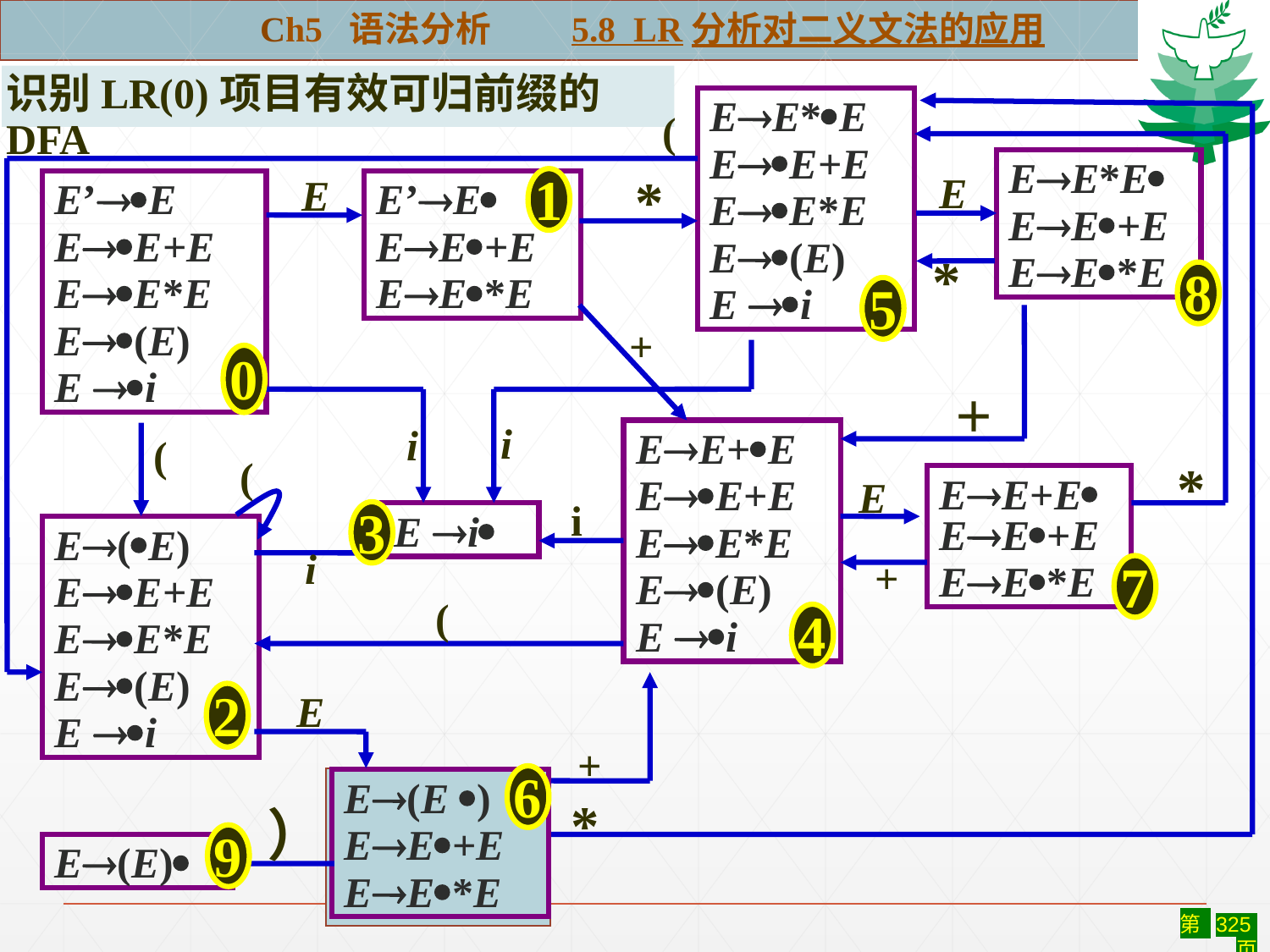

Ch5  语法分析         5.8  LR分析对二义文法的应用
识别LR(0)项目有效可归前缀的DFA

E→E*•E
E→•E+E
E→•E*E
E→•(E)
E →•i

(

E→E*E•
E→E•+E
E→E•*E

E
E
*
1
E’→•E
E→•E+E
E→•E*E
E→•(E)
E →•i
E’→E•
E→E•+E
E→E•*E

*

8
5

+

0

＋
i
i
E→E+•E
E→•E+E
E→•E*E
E→•(E)
E →•i

(

(
*
E→E+E•E→E•+E
E→E•*E
E

i
3
E →i•

E→(•E)
E→•E+E
E→•E*E
E→•(E)
E →•i

i

+

7

(
4

2
E

+
6

E→(E •)
E→E•+E
E→E•*E

*
）
9
E→(E)•